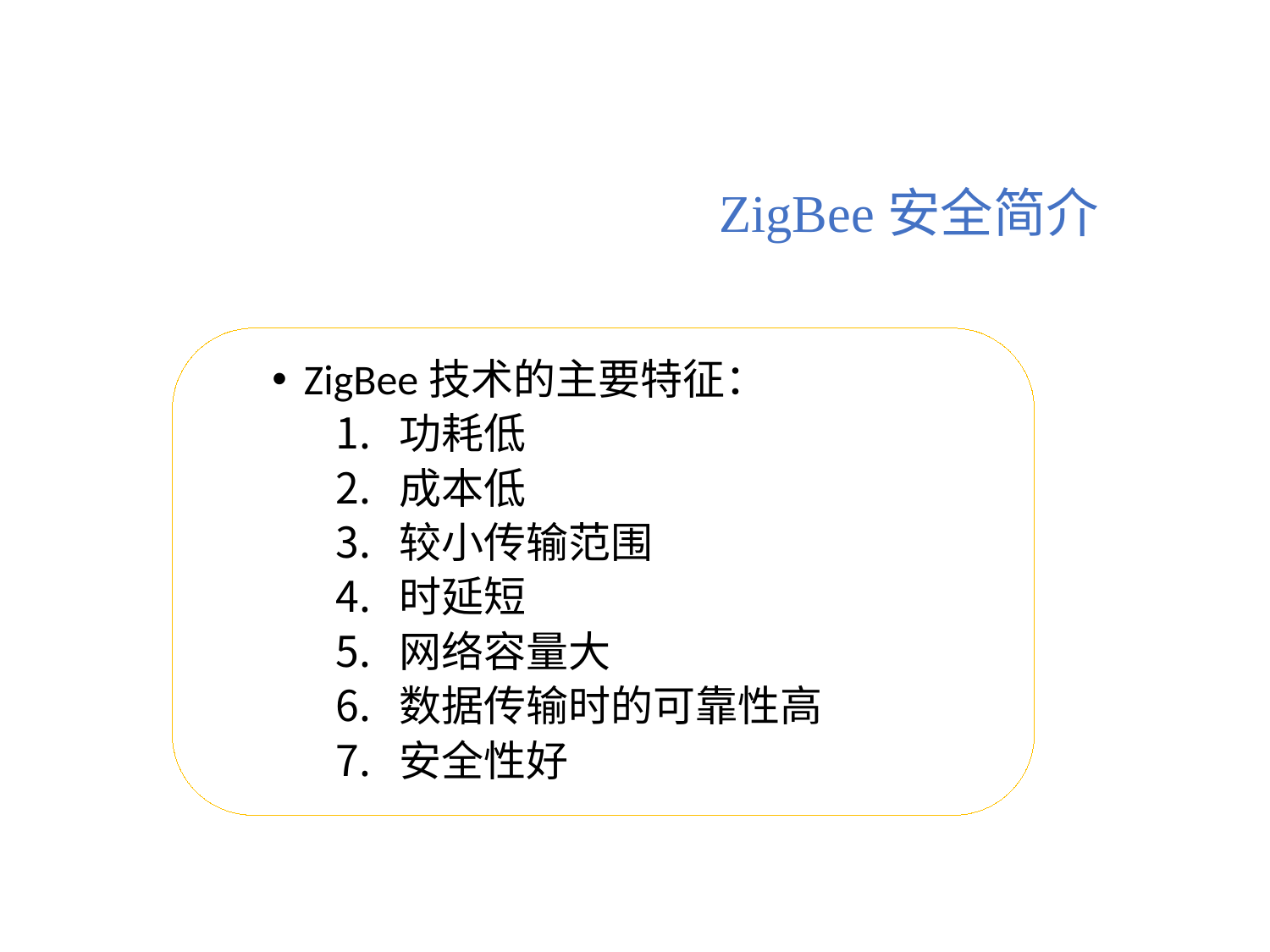

ZigBee安全简介
ZigBee技术的主要特征：
功耗低
成本低
较小传输范围
时延短
网络容量大
数据传输时的可靠性高
安全性好